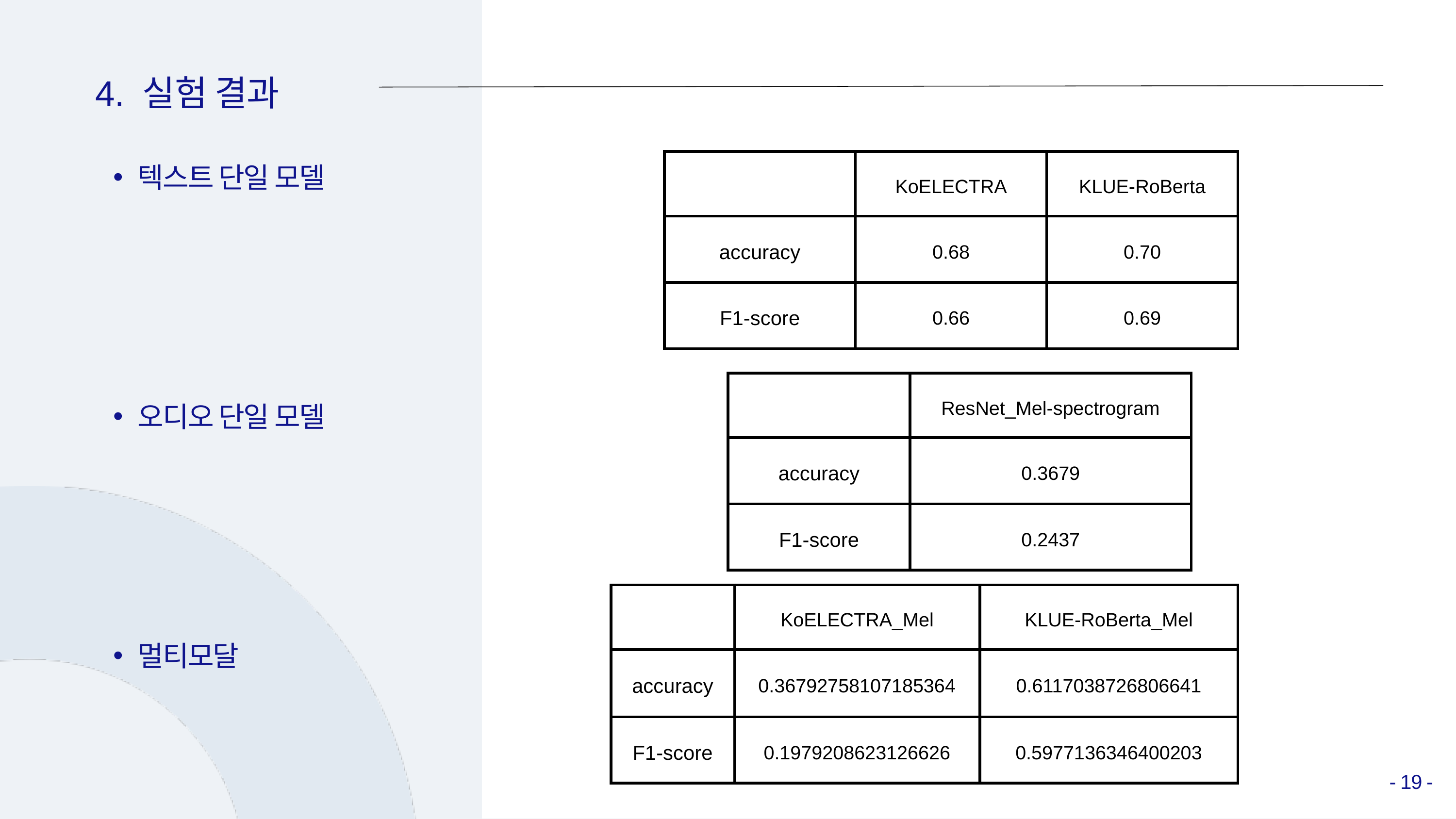

4. 실험 결과

텍스트 단일 모델

오디오 단일 모델

멀티모달

|  | KoELECTRA | KLUE-RoBerta |
| --- | --- | --- |
| accuracy | 0.68 | 0.70 |
| F1-score | 0.66 | 0.69 |
|  | ResNet\_Mel-spectrogram |
| --- | --- |
| accuracy | 0.3679 |
| F1-score | 0.2437 |

|  | KoELECTRA\_Mel | KLUE-RoBerta\_Mel |
| --- | --- | --- |
| accuracy | 0.36792758107185364 | 0.6117038726806641 |
| F1-score | 0.1979208623126626 | 0.5977136346400203 |
- 19 -